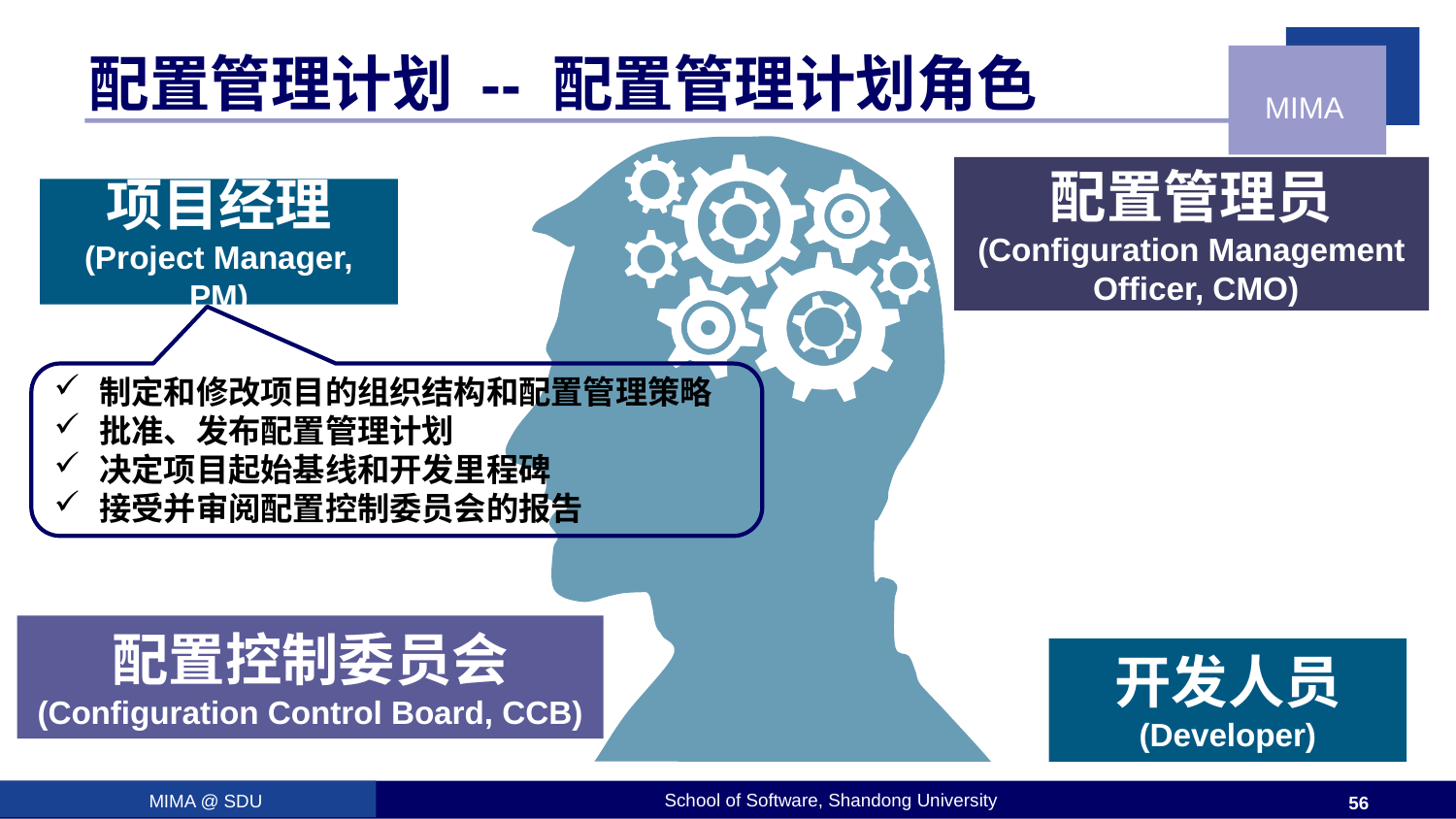

# 配置管理计划 -- 配置管理计划角色

配置管理员
(Configuration Management
 Officer, CMO)

项目经理
(Project Manager, PM)

制定和修改项目的组织结构和配置管理策略
批准、发布配置管理计划
决定项目起始基线和开发里程碑
接受并审阅配置控制委员会的报告
配置控制委员会
(Configuration Control Board, CCB)
开发人员
(Developer)